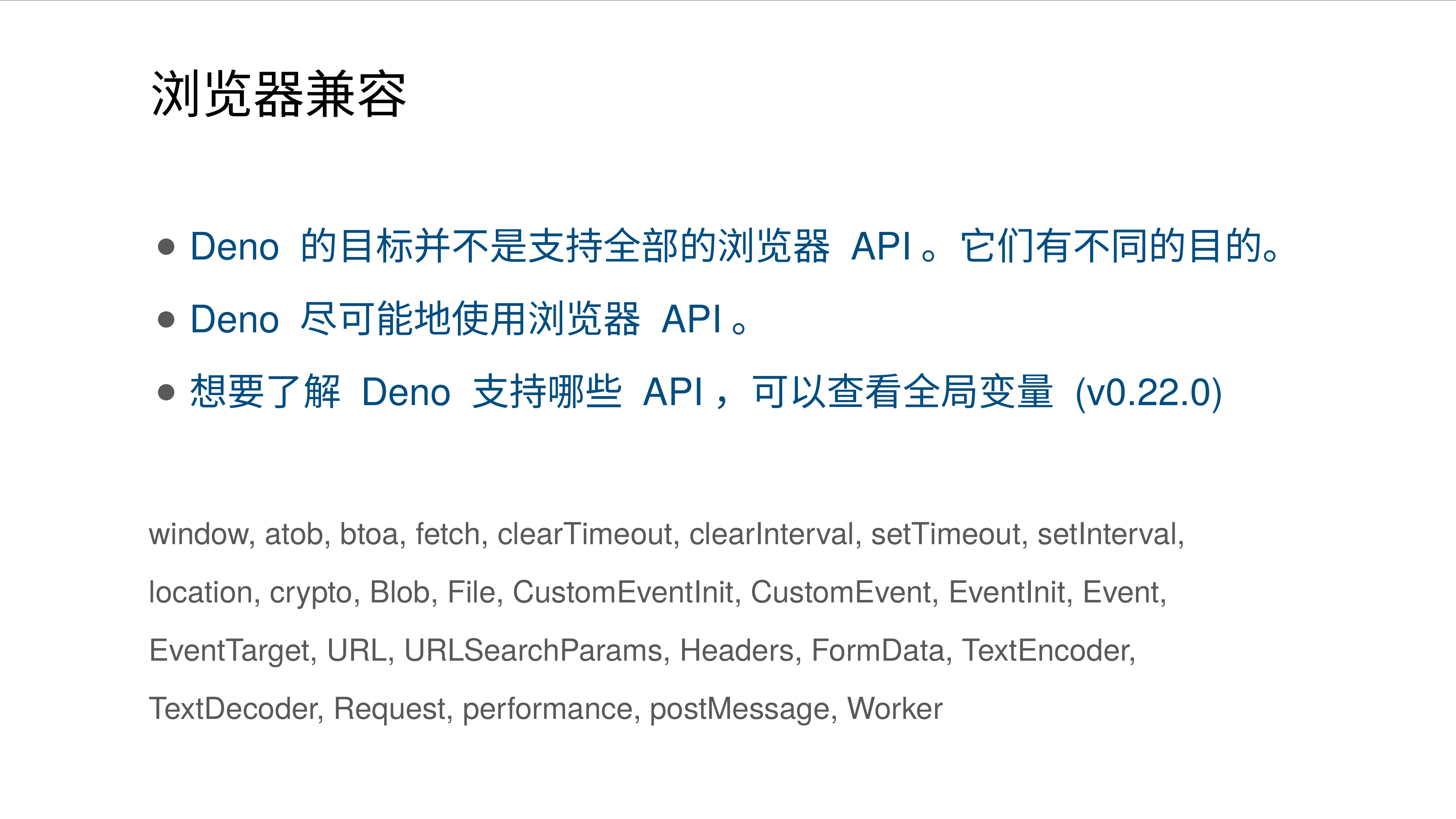

# 浏览器兼容
Deno 的目标并不是支持全部的浏览器 API。它们有不同的目的。
Deno 尽可能地使用浏览器 API。
想要了解 Deno 支持哪些 API，可以查看全局变量 (v0.22.0)

window, atob, btoa, fetch, clearTimeout, clearInterval, setTimeout, setInterval, location, crypto, Blob, File, CustomEventInit, CustomEvent, EventInit, Event, EventTarget, URL, URLSearchParams, Headers, FormData, TextEncoder, TextDecoder, Request, performance, postMessage, Worker